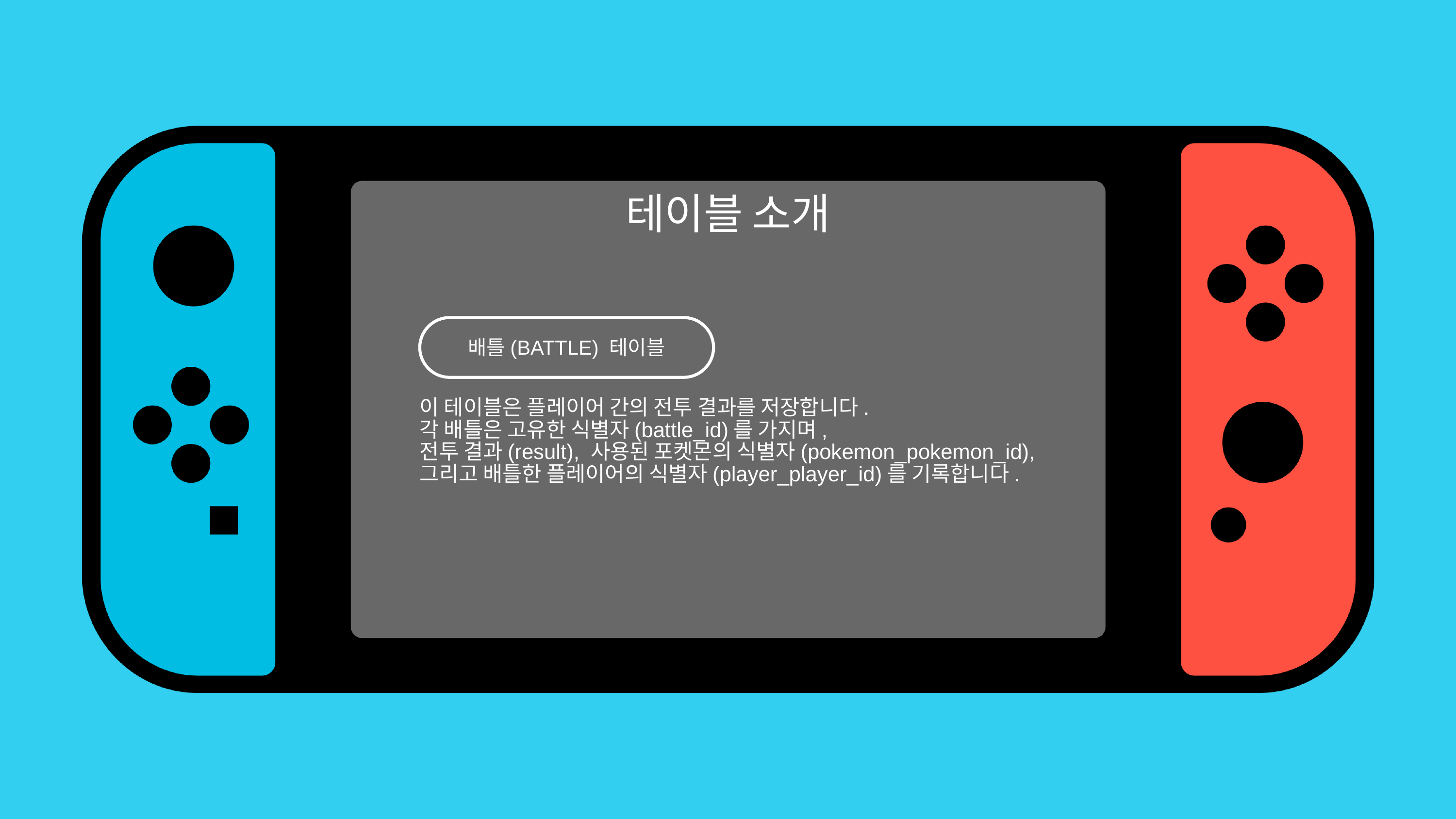

테이블 소개

배틀(BATTLE) 테이블
이 테이블은 플레이어 간의 전투 결과를 저장합니다.
각 배틀은 고유한 식별자(battle_id)를 가지며,
전투 결과(result), 사용된 포켓몬의 식별자(pokemon_pokemon_id), 그리고 배틀한 플레이어의 식별자(player_player_id)를 기록합니다.